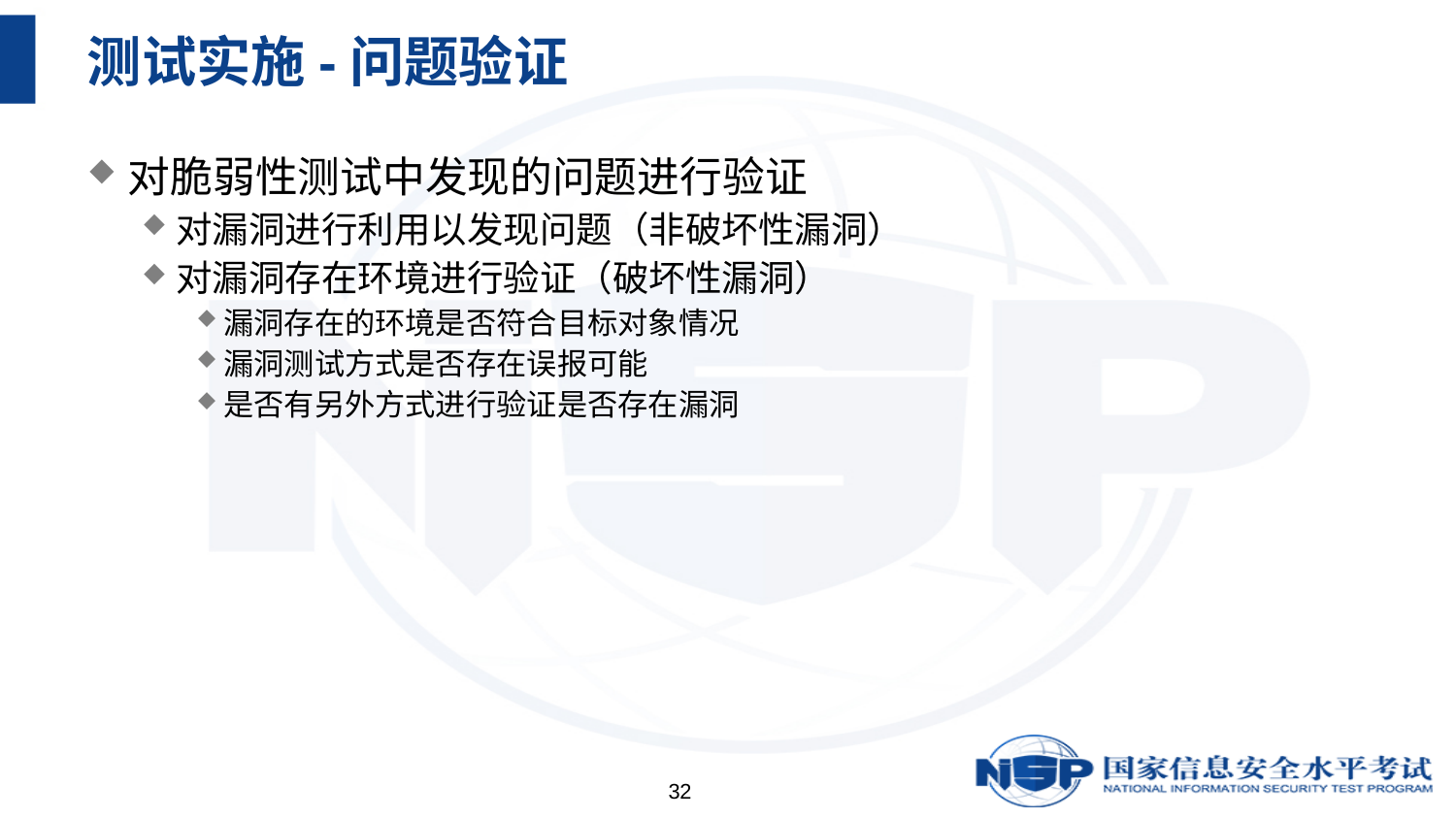

# 测试实施-问题验证
对脆弱性测试中发现的问题进行验证
对漏洞进行利用以发现问题（非破坏性漏洞）
对漏洞存在环境进行验证（破坏性漏洞）
漏洞存在的环境是否符合目标对象情况
漏洞测试方式是否存在误报可能
是否有另外方式进行验证是否存在漏洞